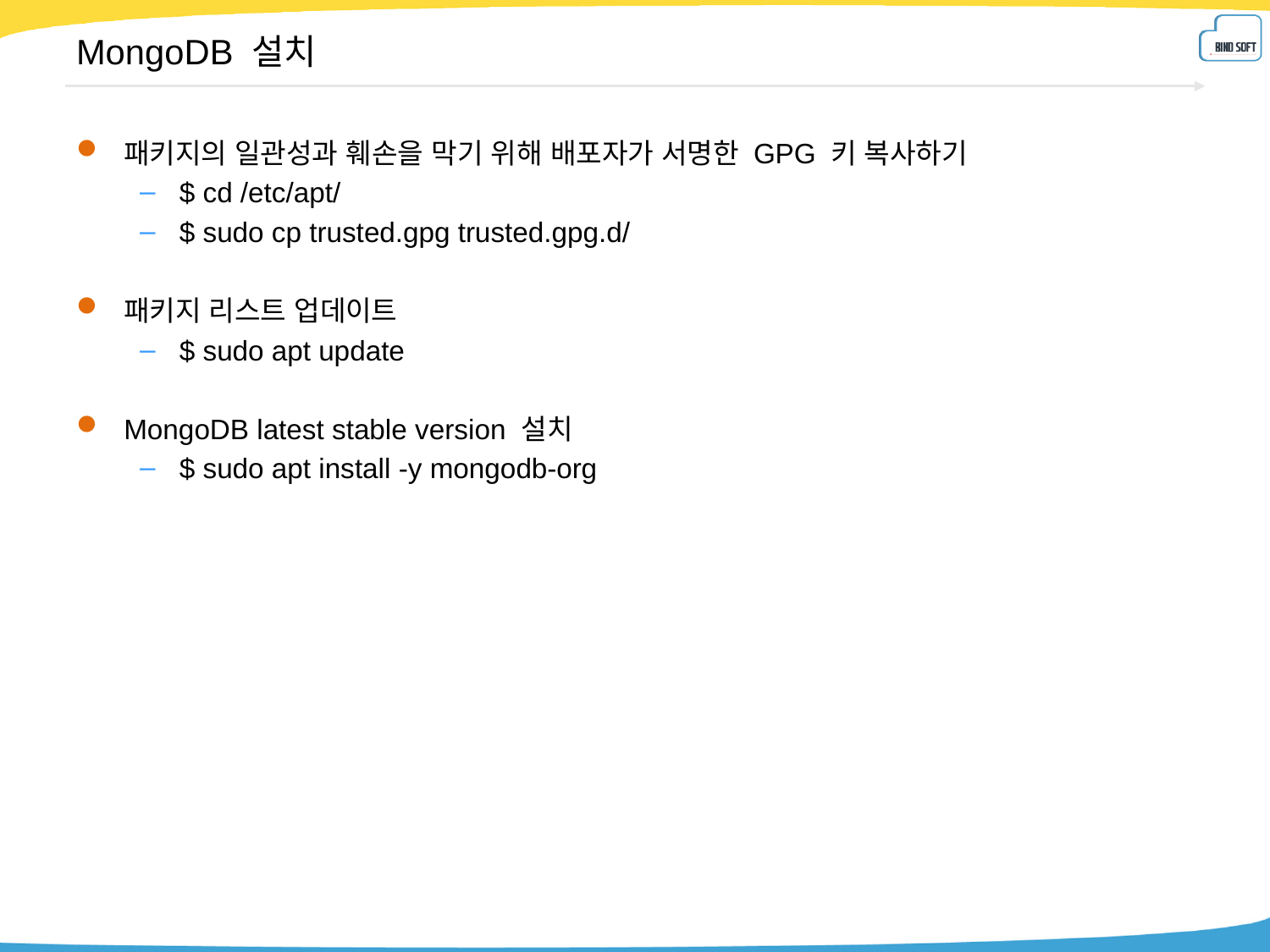

# MongoDB 설치
패키지의 일관성과 훼손을 막기 위해 배포자가 서명한 GPG 키 복사하기
$ cd /etc/apt/
$ sudo cp trusted.gpg trusted.gpg.d/

패키지 리스트 업데이트
$ sudo apt update

MongoDB latest stable version 설치
$ sudo apt install -y mongodb-org